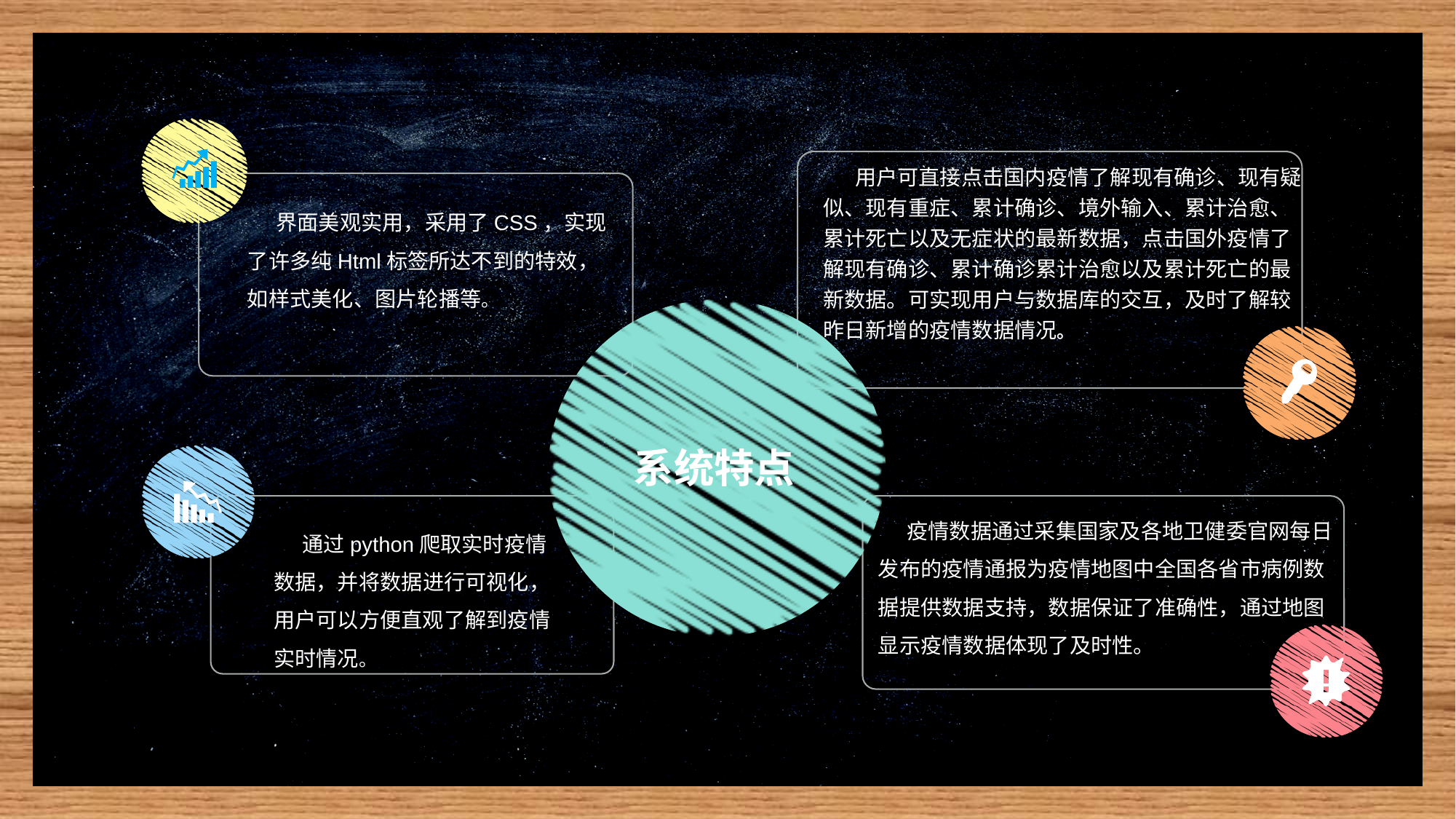

总结

用户可直接点击国内疫情了解现有确诊、现有疑似、现有重症、累计确诊、境外输入、累计治愈、累计死亡以及无症状的最新数据，点击国外疫情了解现有确诊、累计确诊累计治愈以及累计死亡的最新数据。可实现用户与数据库的交互，及时了解较昨日新增的疫情数据情况。

     界面美观实用，采用了CSS，实现了许多纯Html标签所达不到的特效，如样式美化、图片轮播等。

系统特点

     疫情数据通过采集国家及各地卫健委官网每日发布的疫情通报为疫情地图中全国各省市病例数据提供数据支持，数据保证了准确性，通过地图显示疫情数据体现了及时性。

     通过python爬取实时疫情数据，并将数据进行可视化，用户可以方便直观了解到疫情实时情况。